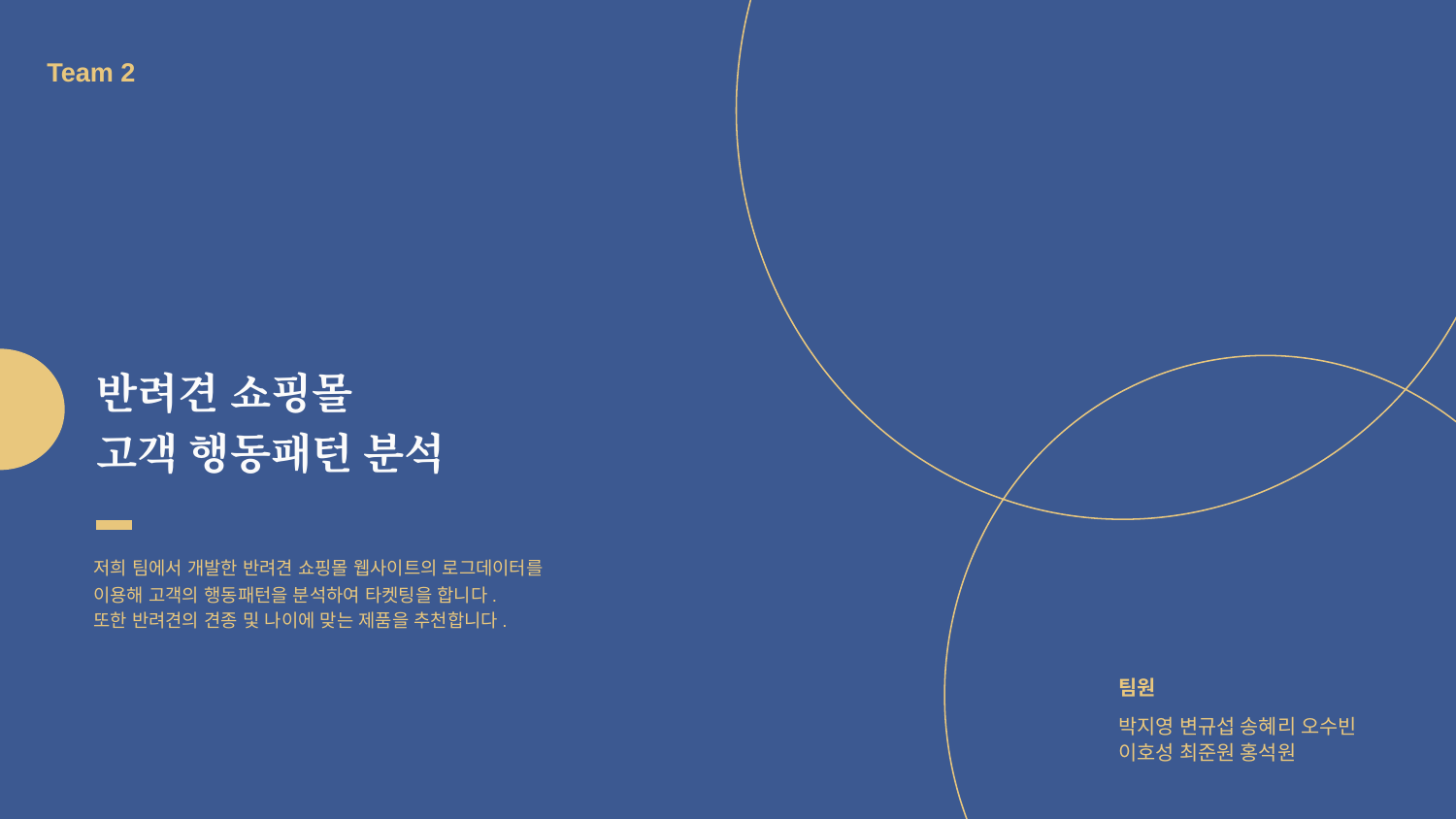

Team 2

반려견 쇼핑몰
고객 행동패턴 분석

저희 팀에서 개발한 반려견 쇼핑몰 웹사이트의 로그데이터를 이용해 고객의 행동패턴을 분석하여 타켓팅을 합니다.
또한 반려견의 견종 및 나이에 맞는 제품을 추천합니다.
팀원

박지영 변규섭 송혜리 오수빈
이호성 최준원 홍석원